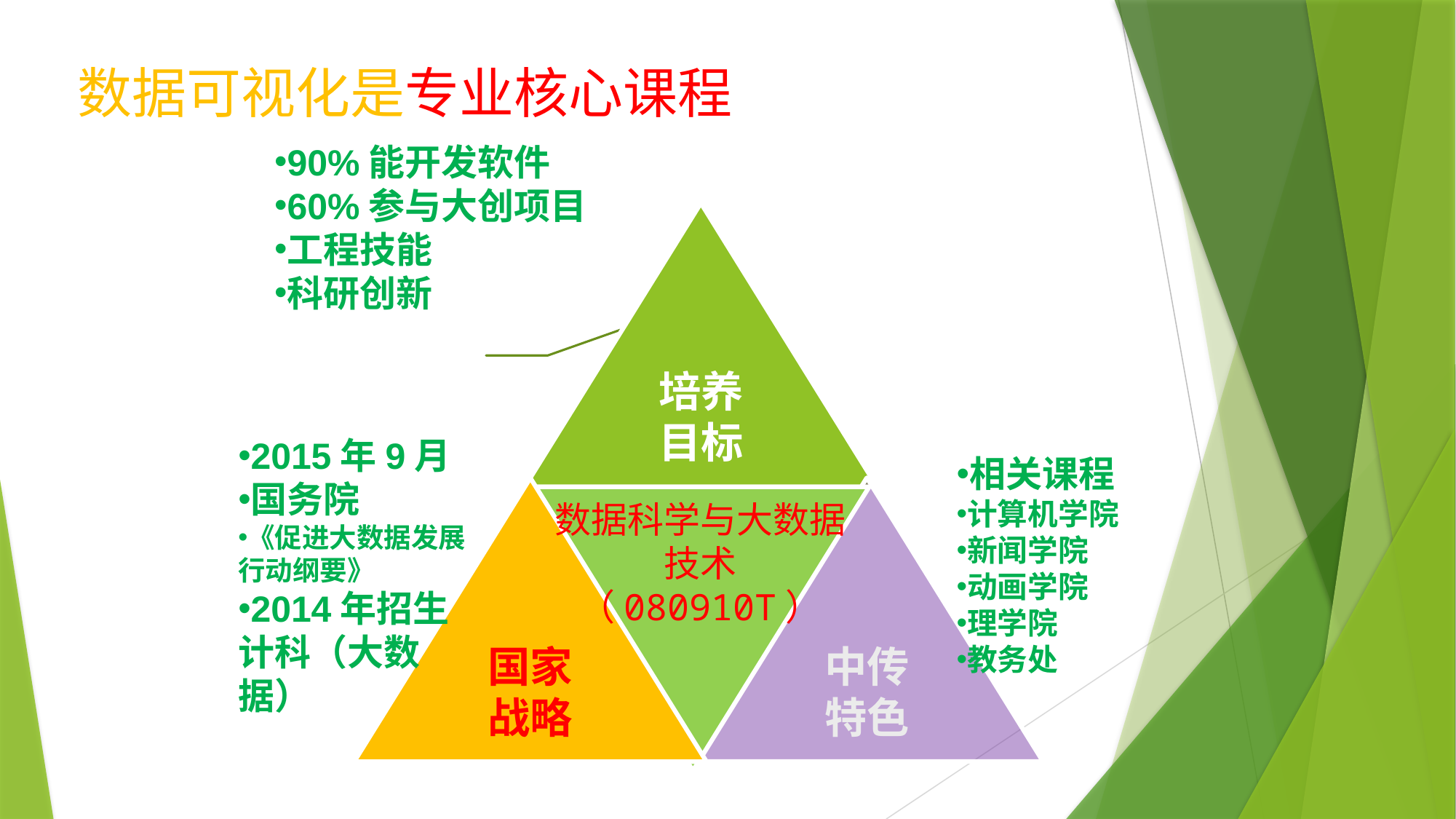

# 数据可视化是专业核心课程
90%能开发软件
60%参与大创项目
工程技能
科研创新

培养
目标
2015年9月
国务院
《促进大数据发展行动纲要》
2014年招生计科（大数据）

相关课程
计算机学院
新闻学院
动画学院
理学院
教务处

中传
特色
国家
战略

数据科学与大数据技术
（080910T）